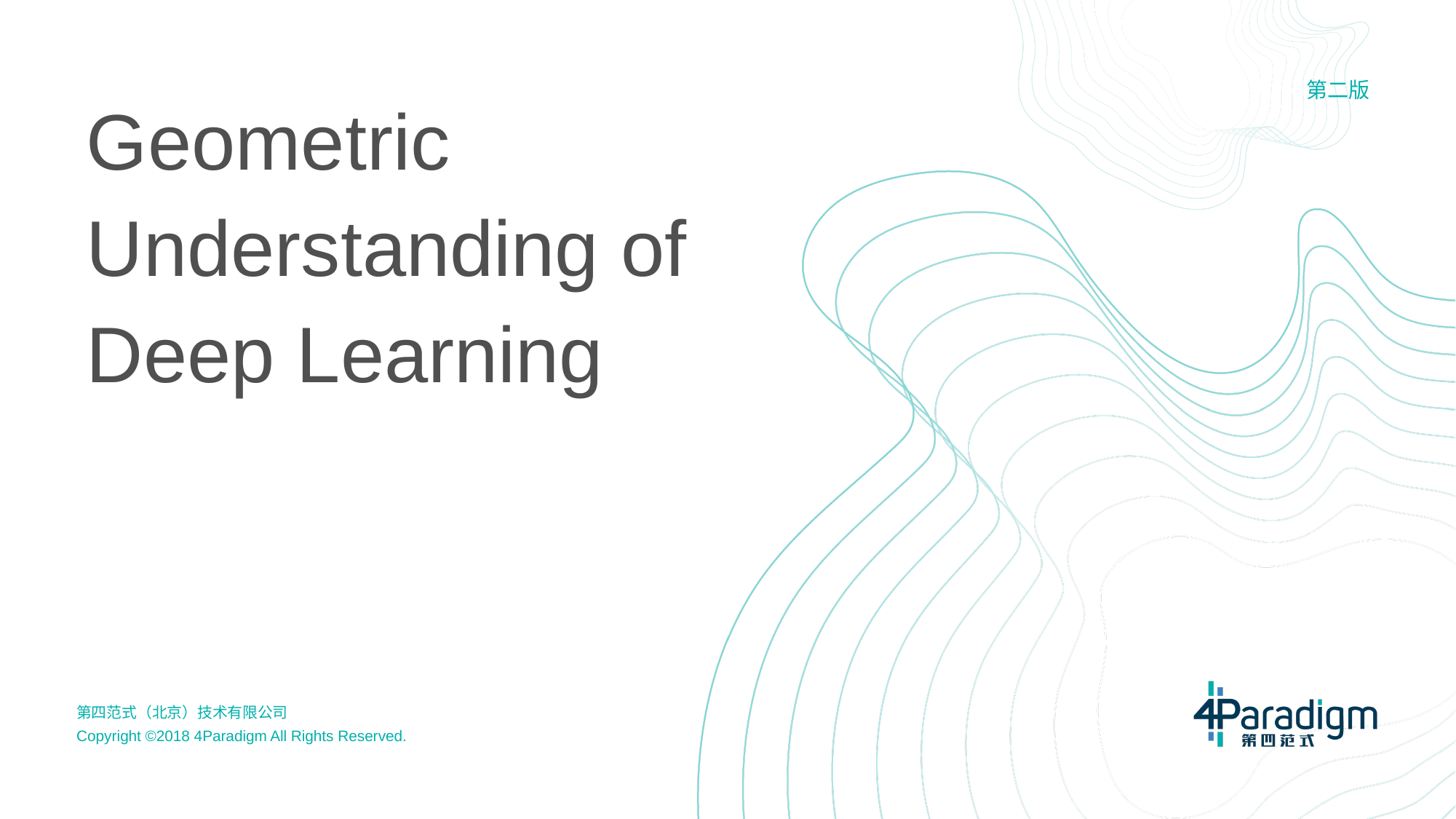

# Geometric Understanding of Deep Learning
第二版